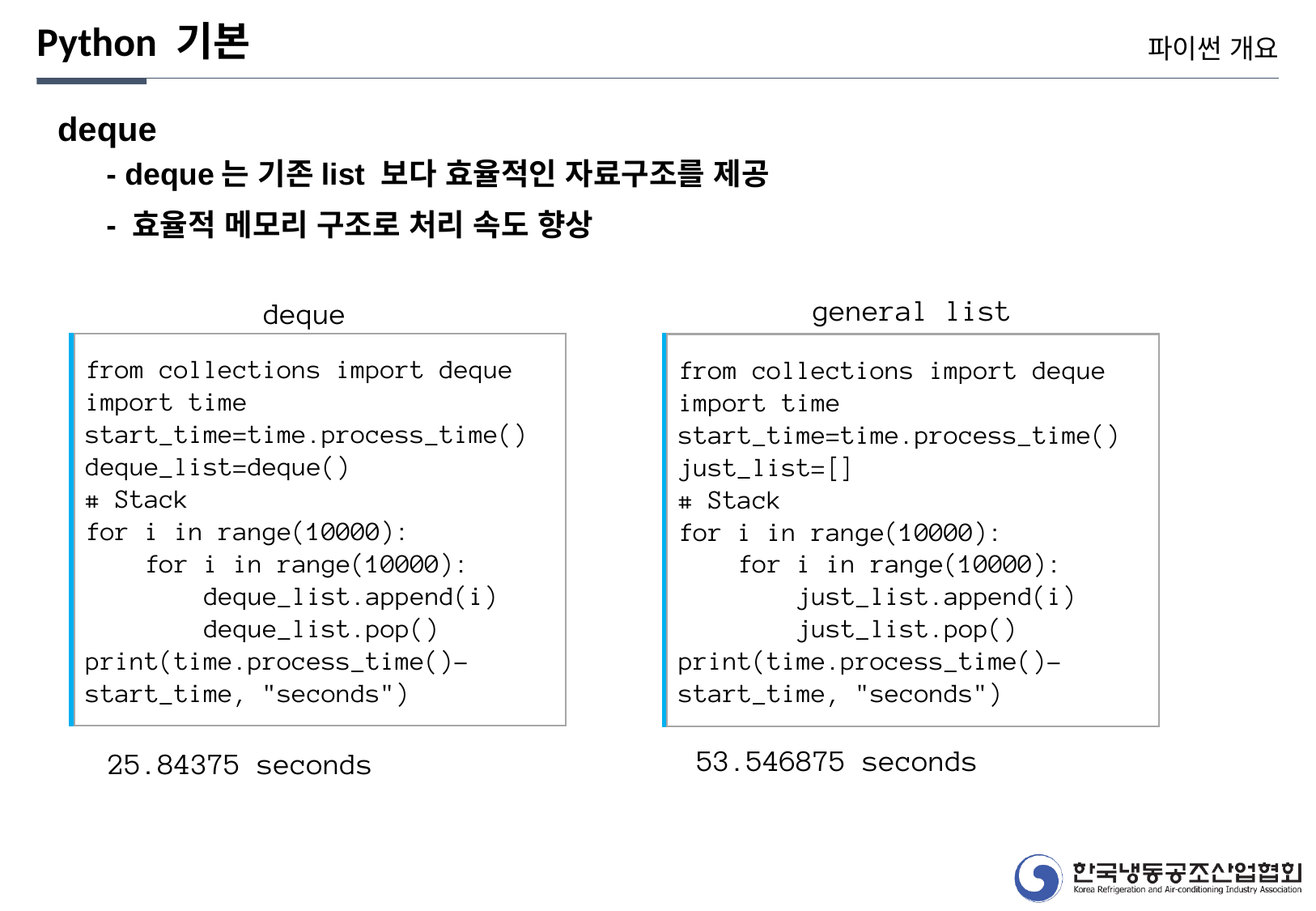

Python 기본
파이썬 개요
deque
- deque는 기존list 보다 효율적인 자료구조를 제공
- 효율적 메모리 구조로 처리 속도 향상
general list
deque

from collections import deque
import time
start_time=time.process_time()
deque_list=deque()
# Stack
for i in range(10000):
    for i in range(10000):
        deque_list.append(i)
        deque_list.pop()
print(time.process_time()-start_time, "seconds")

from collections import deque
import time
start_time=time.process_time()
just_list=[]
# Stack
for i in range(10000):
    for i in range(10000):
        just_list.append(i)
        just_list.pop()
print(time.process_time()-start_time, "seconds")
53.546875 seconds
25.84375 seconds